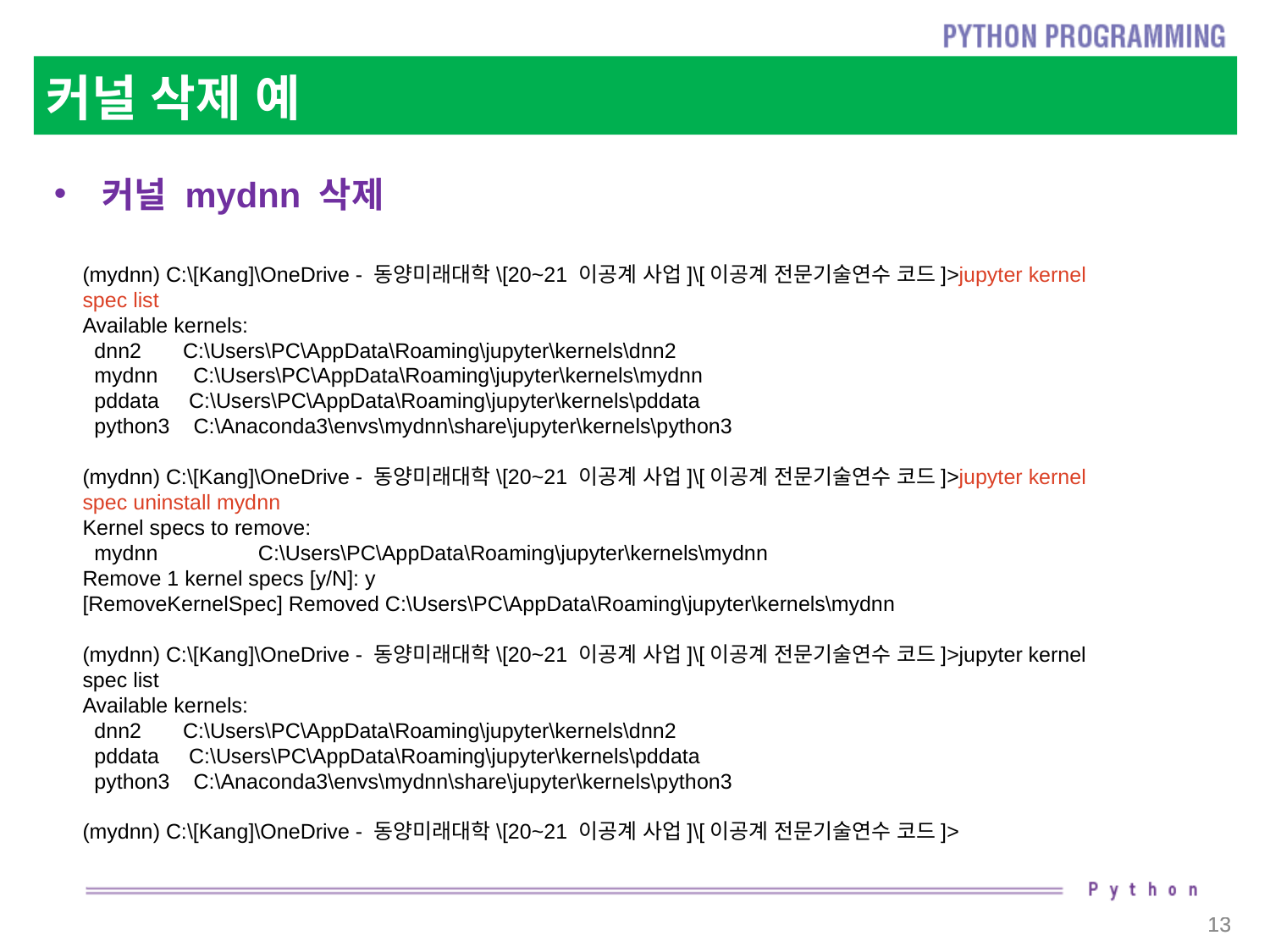

# 커널 삭제 예
커널 mydnn 삭제
(mydnn) C:\[Kang]\OneDrive - 동양미래대학\[20~21 이공계 사업]\[이공계 전문기술연수 코드]>jupyter kernel
spec list
Available kernels:
  dnn2       C:\Users\PC\AppData\Roaming\jupyter\kernels\dnn2
  mydnn      C:\Users\PC\AppData\Roaming\jupyter\kernels\mydnn
  pddata     C:\Users\PC\AppData\Roaming\jupyter\kernels\pddata
  python3    C:\Anaconda3\envs\mydnn\share\jupyter\kernels\python3

(mydnn) C:\[Kang]\OneDrive - 동양미래대학\[20~21 이공계 사업]\[이공계 전문기술연수 코드]>jupyter kernel
spec uninstall mydnn
Kernel specs to remove:
  mydnn                 C:\Users\PC\AppData\Roaming\jupyter\kernels\mydnn
Remove 1 kernel specs [y/N]: y
[RemoveKernelSpec] Removed C:\Users\PC\AppData\Roaming\jupyter\kernels\mydnn

(mydnn) C:\[Kang]\OneDrive - 동양미래대학\[20~21 이공계 사업]\[이공계 전문기술연수 코드]>jupyter kernel
spec list
Available kernels:
  dnn2       C:\Users\PC\AppData\Roaming\jupyter\kernels\dnn2
  pddata     C:\Users\PC\AppData\Roaming\jupyter\kernels\pddata
  python3    C:\Anaconda3\envs\mydnn\share\jupyter\kernels\python3

(mydnn) C:\[Kang]\OneDrive - 동양미래대학\[20~21 이공계 사업]\[이공계 전문기술연수 코드]>
13